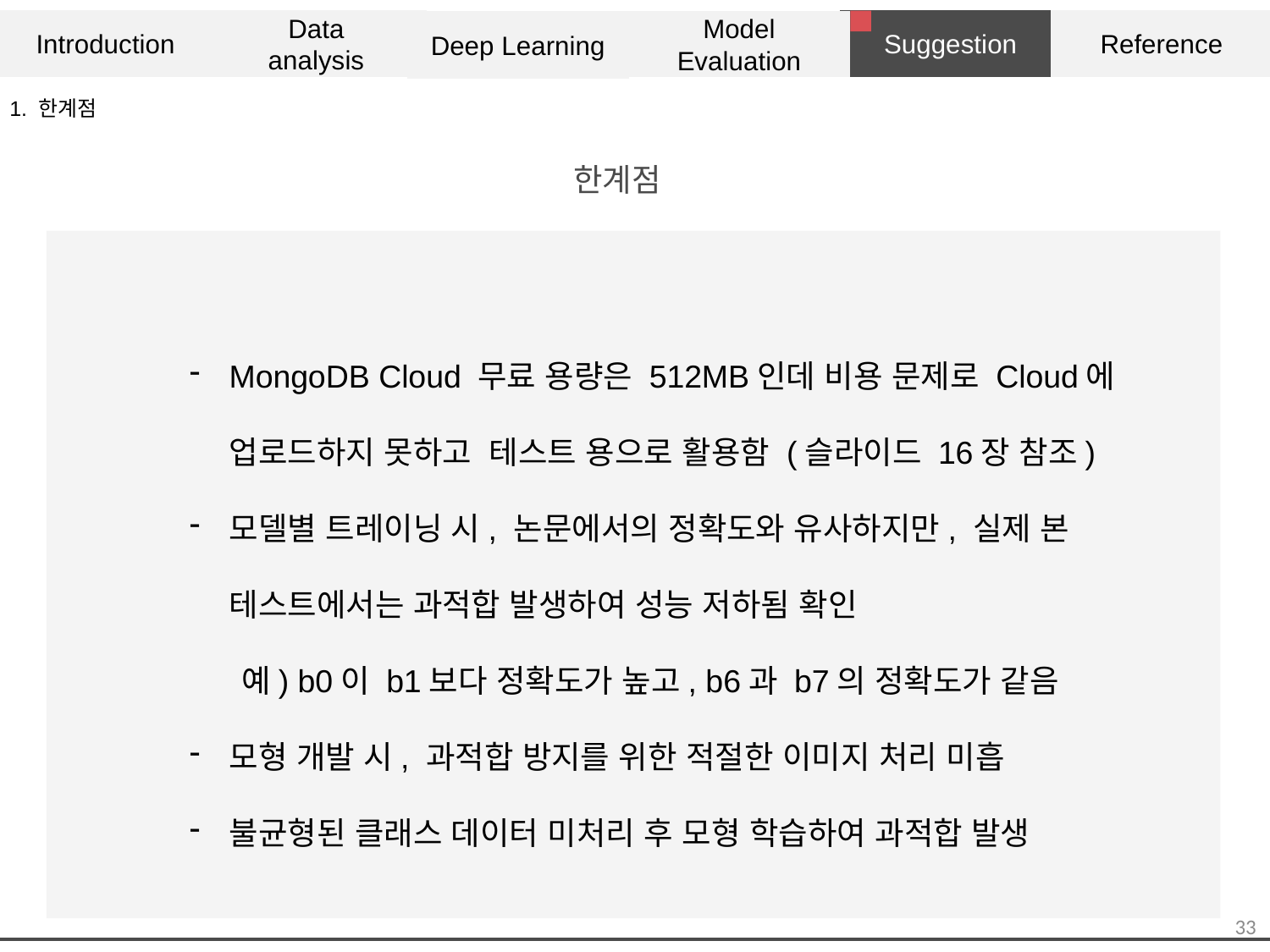

Introduction
Data
analysis
Suggestion
Reference
Model Evaluation
Deep Learning
1. 한계점
한계점

MongoDB Cloud 무료 용량은 512MB인데 비용 문제로 Cloud에 업로드하지 못하고  테스트 용으로 활용함 (슬라이드 16장 참조)
모델별 트레이닝 시, 논문에서의 정확도와 유사하지만, 실제 본 테스트에서는 과적합 발생하여 성능 저하됨 확인
     예) b0이 b1보다 정확도가 높고, b6과 b7의 정확도가 같음
모형 개발 시, 과적합 방지를 위한 적절한 이미지 처리 미흡
불균형된 클래스 데이터 미처리 후 모형 학습하여 과적합 발생
33